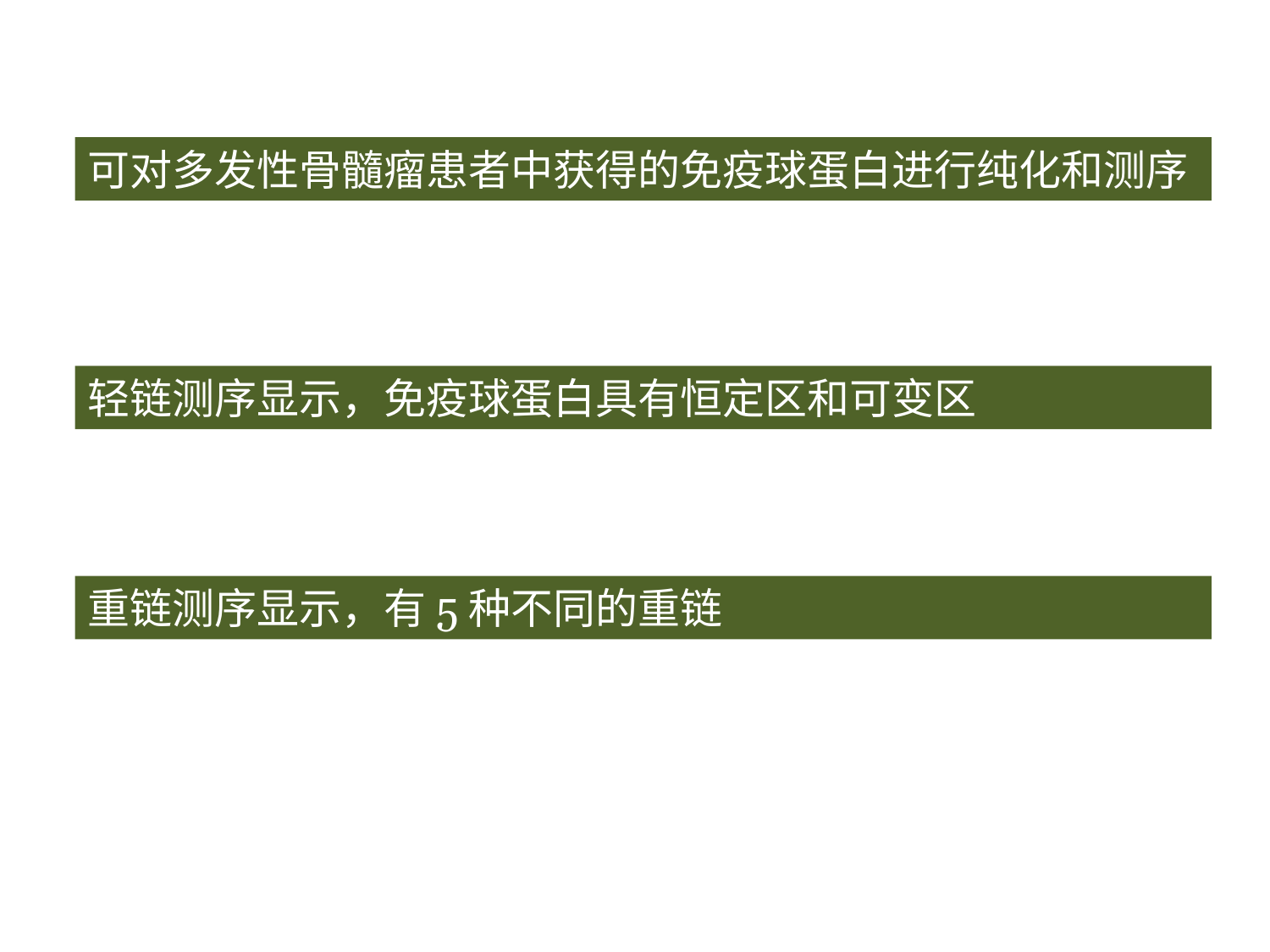

可对多发性骨髓瘤患者中获得的免疫球蛋白进行纯化和测序
轻链测序显示，免疫球蛋白具有恒定区和可变区
重链测序显示，有5种不同的重链